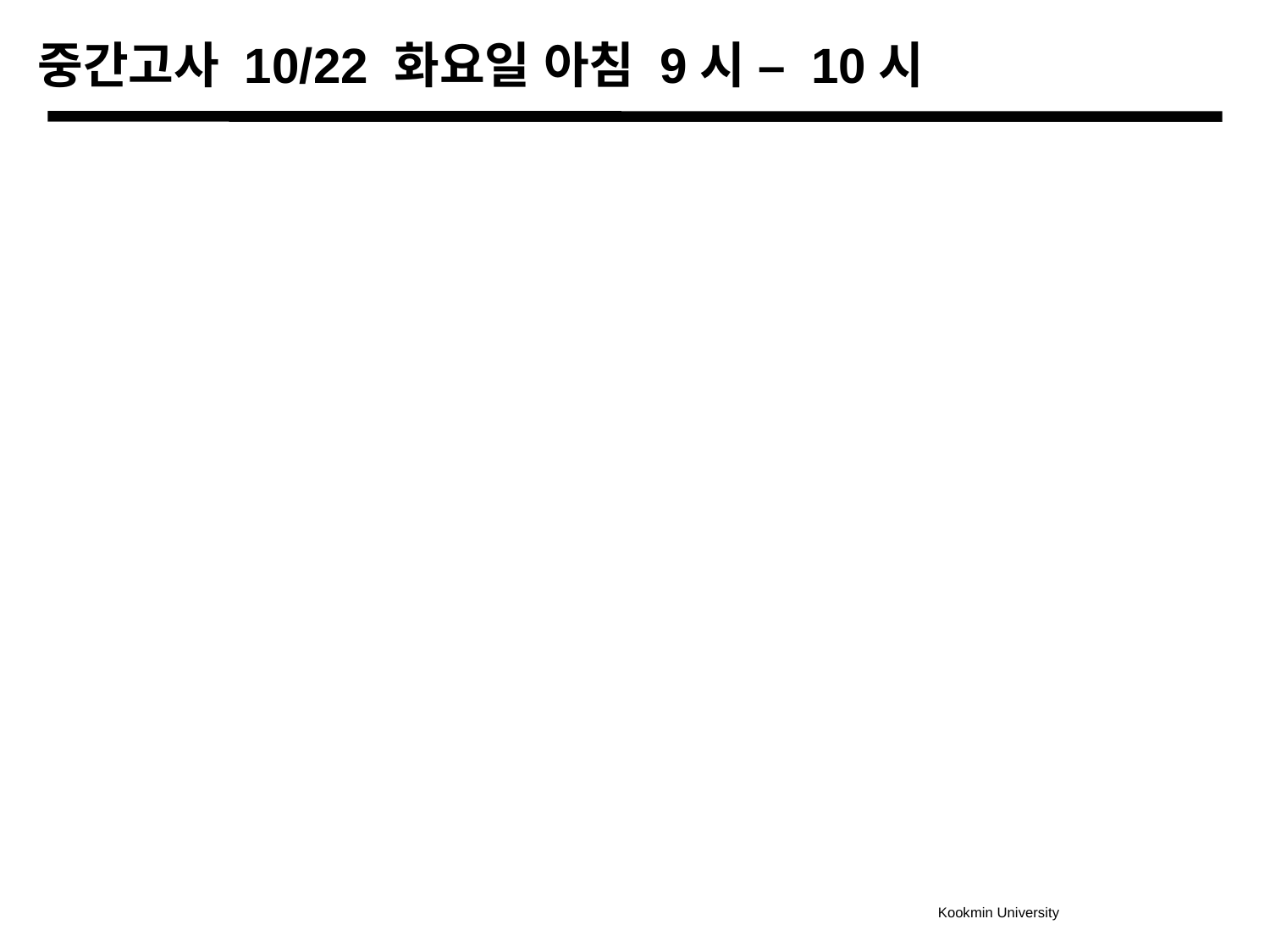

# 중간고사 10/22 화요일 아침 9시 – 10시